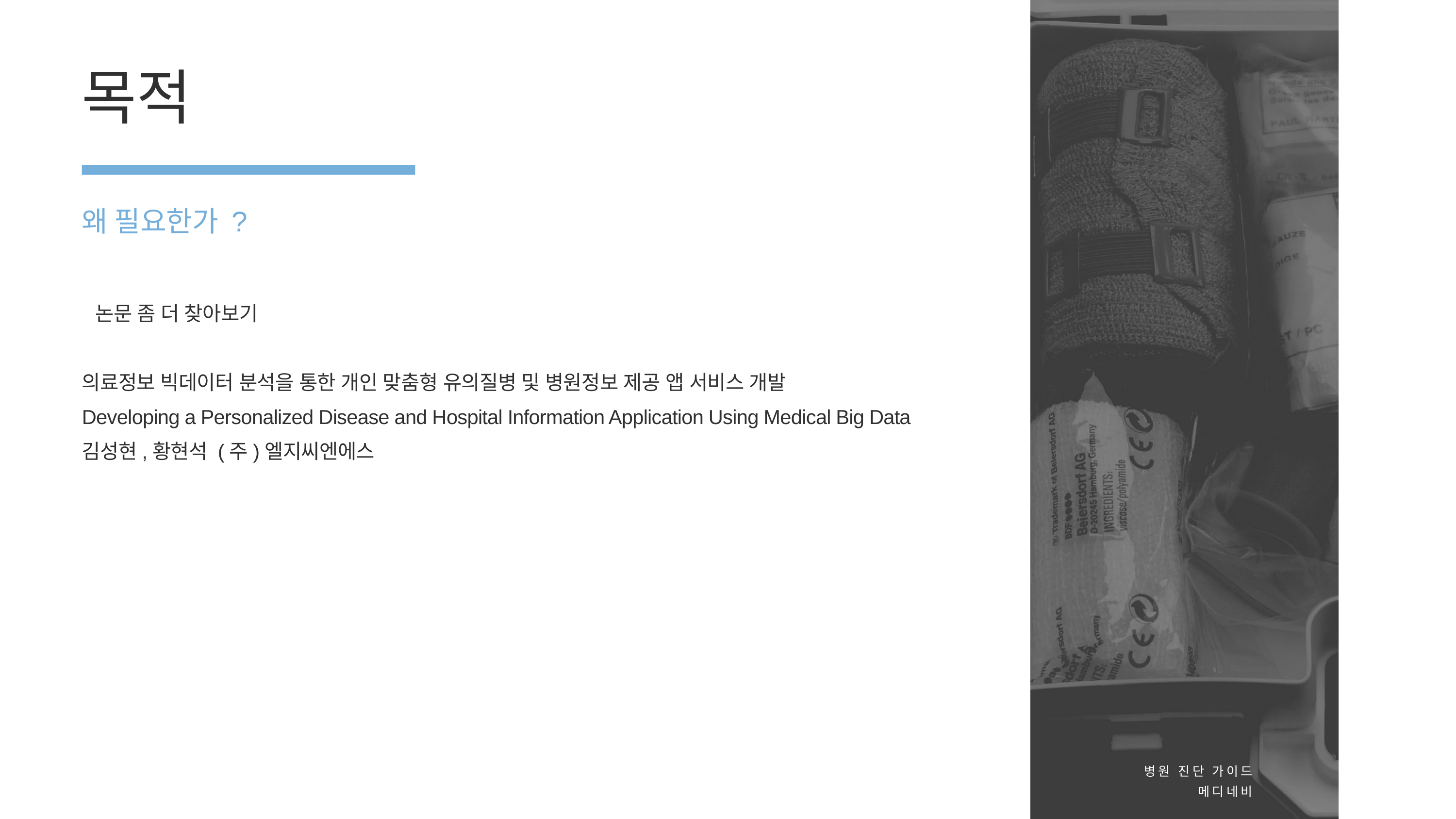

목적

왜 필요한가 ?

  논문 좀 더 찾아보기

의료정보 빅데이터 분석을 통한 개인 맞춤형 유의질병 및 병원정보 제공 앱 서비스 개발
Developing a Personalized Disease and Hospital Information Application Using Medical Big Data
김성현,황현석 (주)엘지씨엔에스

병원 진단 가이드
메디네비